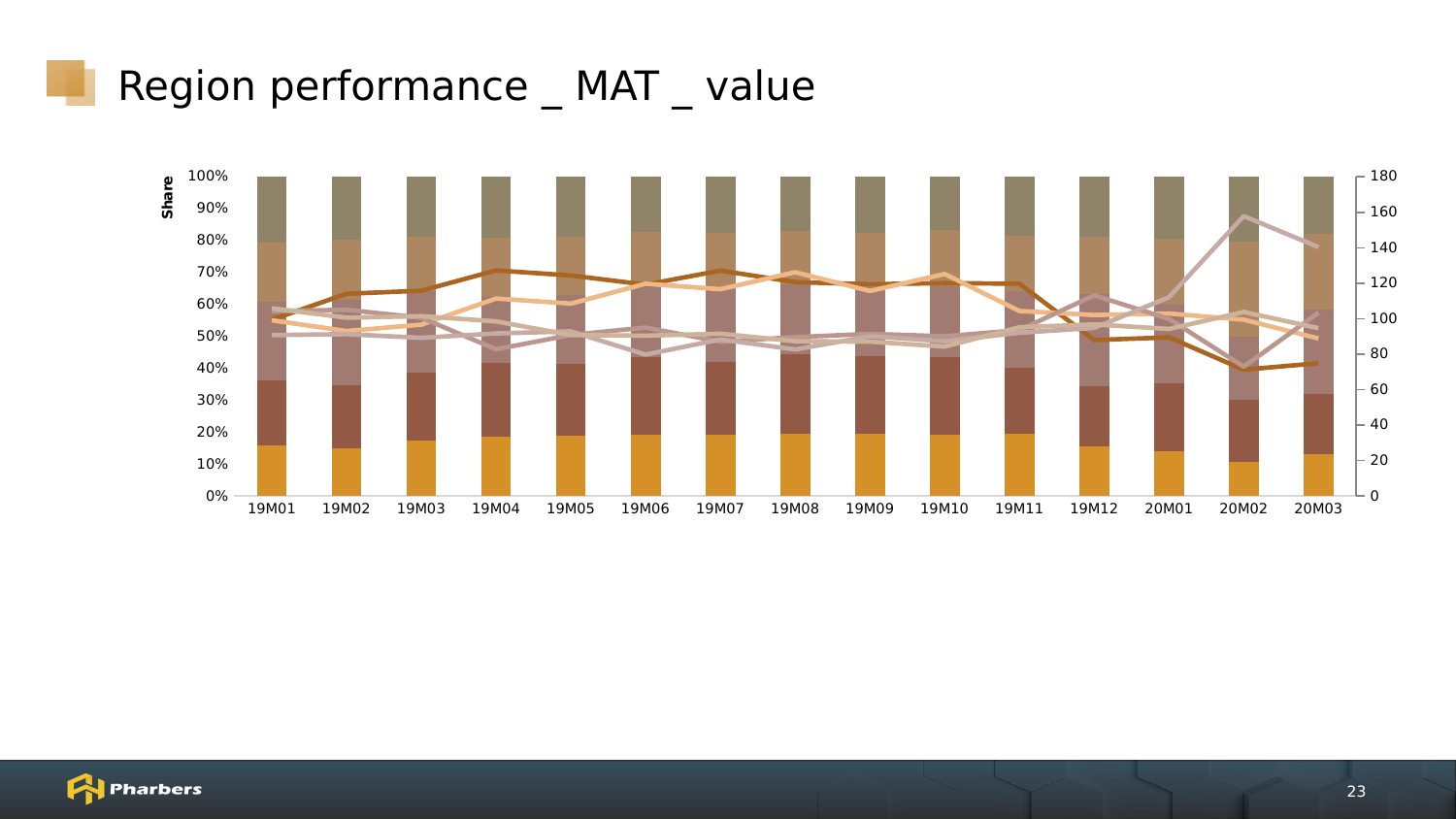

# Region performance _ MAT _ value

### Chart

| Category | 其他_Value | 华中大区_Value | 华南大区_Value | 华东大区_Value | 华北大区_Value | 其他_EI | 华中大区_EI | 华南大区_EI | 华东大区_EI | 华北大区_EI |
|---|---|---|---|---|---|---|---|---|---|---|
| 19M01 | 137.65002937 | 179.37197065 | 215.57254597 | 162.10742158 | 178.69743082 | 99.4134457030242 | 99.1399438656449 | 104.323012041871 | 90.7658704130583 | 105.882143273927 |
| 19M02 | 62.50457414 | 81.26559525 | 110.87237787 | 78.30754157 | 80.89135828 | 114.082699638097 | 93.0652648878181 | 105.040971870399 | 91.3105124586383 | 100.58565542481 |
| 19M03 | 106.61859773 | 130.69852366 | 157.39298735 | 104.2708019 | 115.92653313 | 115.797712236872 | 96.6657906283675 | 100.549581280034 | 89.2424426105326 | 101.462926395698 |
| 19M04 | 110.30569007 | 135.74332353 | 125.50838432 | 107.2724145 | 113.06428443 | 127.223570808808 | 111.387211831692 | 82.7805715011726 | 91.735958051618 | 98.5104674005524 |
| 19M05 | 98.84138947 | 116.47582963 | 112.48213306 | 94.55861368 | 97.78824302 | 124.380630334701 | 108.521201662518 | 90.8462813688367 | 92.8762320609943 | 90.7783347795139 |
| 19M06 | 96.81160772 | 123.4176171 | 116.82519924 | 80.98244534 | 88.04945492 | 119.233797108459 | 119.724459996589 | 95.0348917927555 | 79.7664835988626 | 90.4428496613086 |
| 19M07 | 104.23672131 | 124.55068404 | 124.58704547 | 95.78465847 | 96.41002169 | 127.148563692422 | 116.625161824078 | 87.0720529699596 | 88.3447382274345 | 91.5690517504311 |
| 19M08 | 103.46078703 | 130.31939831 | 114.64185321 | 88.87784244 | 88.78529237 | 120.624738689924 | 126.228865683379 | 89.6409614660878 | 82.6981447107461 | 87.2915656910044 |
| 19M09 | 118.28140089 | 148.99963995 | 137.25245671 | 97.38039266 | 107.55137086 | 119.445501481135 | 115.646007246124 | 91.4563155169558 | 90.1091396133069 | 87.1178846894556 |
| 19M10 | 82.49050333 | 104.73206374 | 96.44267521 | 75.43720018 | 71.65963069 | 120.071686244962 | 125.239396749105 | 90.1022211936878 | 87.3139613658637 | 84.3045154414516 |
| 19M11 | 80.39485706 | 86.70739968 | 98.79665445 | 72.06040076 | 77.142007 | 119.751852056043 | 104.352236043196 | 93.5703926702075 | 92.1091316838511 | 95.1705472129808 |
| 19M12 | 56.6377071 | 68.10578961 | 104.54203686 | 64.96140491 | 67.84691916 | 87.982557627009 | 102.084798794533 | 113.171437407991 | 94.7871446692876 | 96.7911009320009 |
| 20M01 | 47.24272404 | 70.81561758 | 82.611249 | 69.72130408 | 64.58463421 | 89.4866870035933 | 102.937655931248 | 99.9184168651687 | 112.140479933099 | 94.2346675011757 |
| 20M02 | 16.82739809 | 30.52894567 | 30.55000766 | 46.69657453 | 31.71748734 | 71.2727404703578 | 99.4542564111456 | 72.9468009763683 | 157.870041598829 | 103.804202622349 |
| 20M03 | 23.9473408 | 34.81871494 | 48.78488632 | 43.87770685 | 32.89705439 | 74.9286968175509 | 88.8721951429413 | 103.40076924088 | 140.379942290754 | 94.6668694234232 |
23